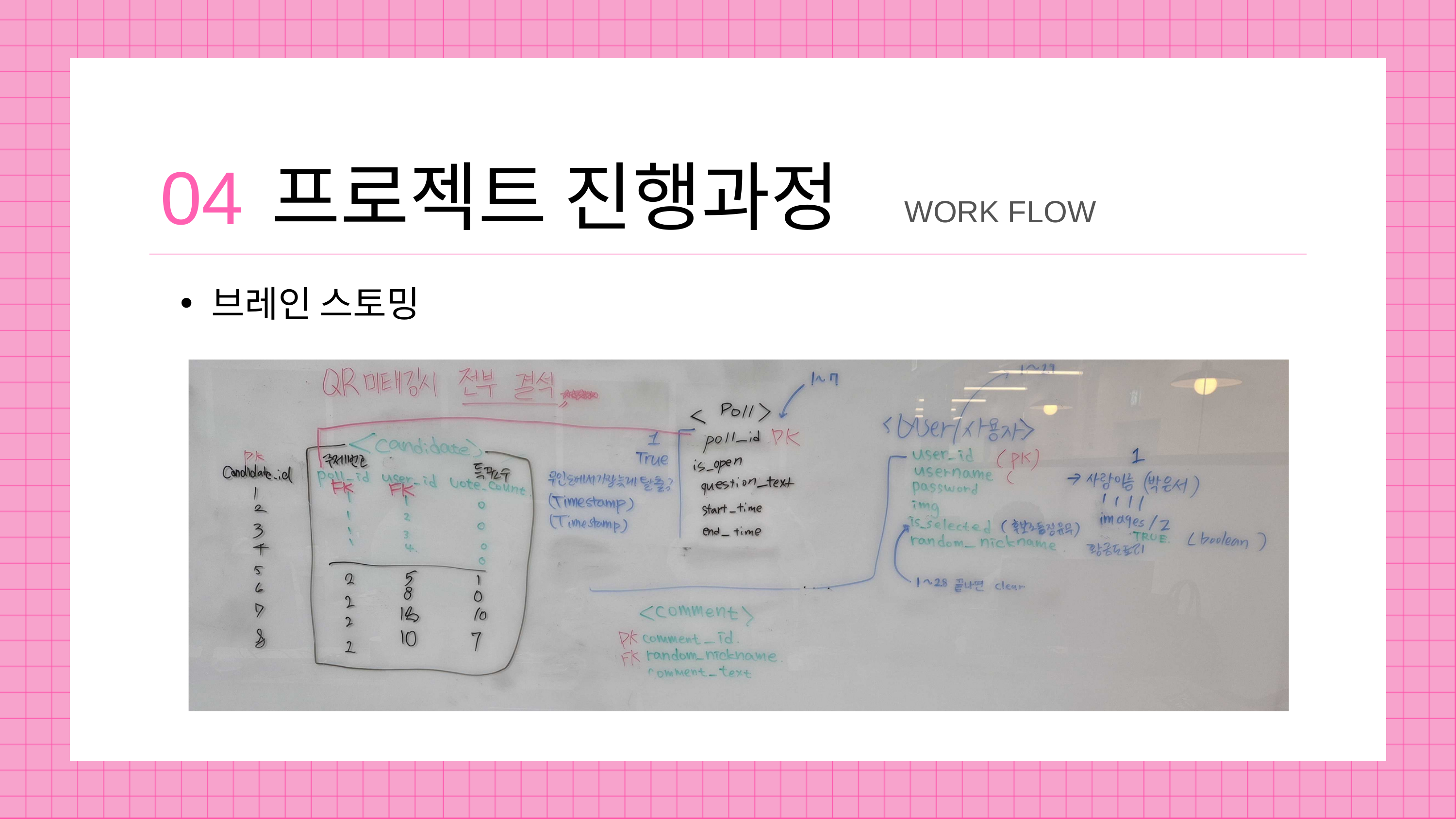

04
프로젝트 진행과정
WORK FLOW
브레인 스토밍